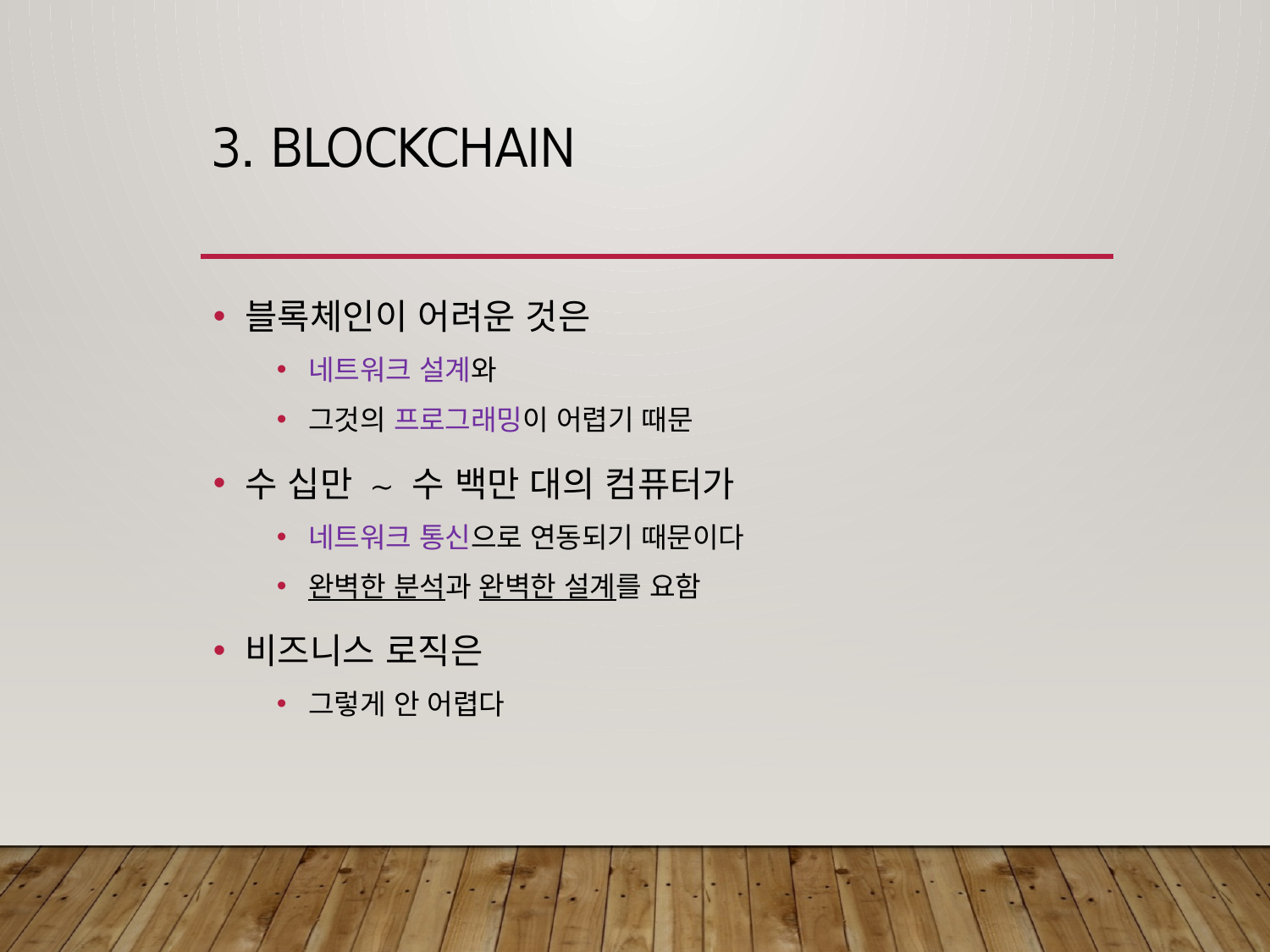

# 3. Blockchain
블록체인이 어려운 것은
네트워크 설계와
그것의 프로그래밍이 어렵기 때문
수 십만 ~ 수 백만 대의 컴퓨터가
네트워크 통신으로 연동되기 때문이다
완벽한 분석과 완벽한 설계를 요함
비즈니스 로직은
그렇게 안 어렵다